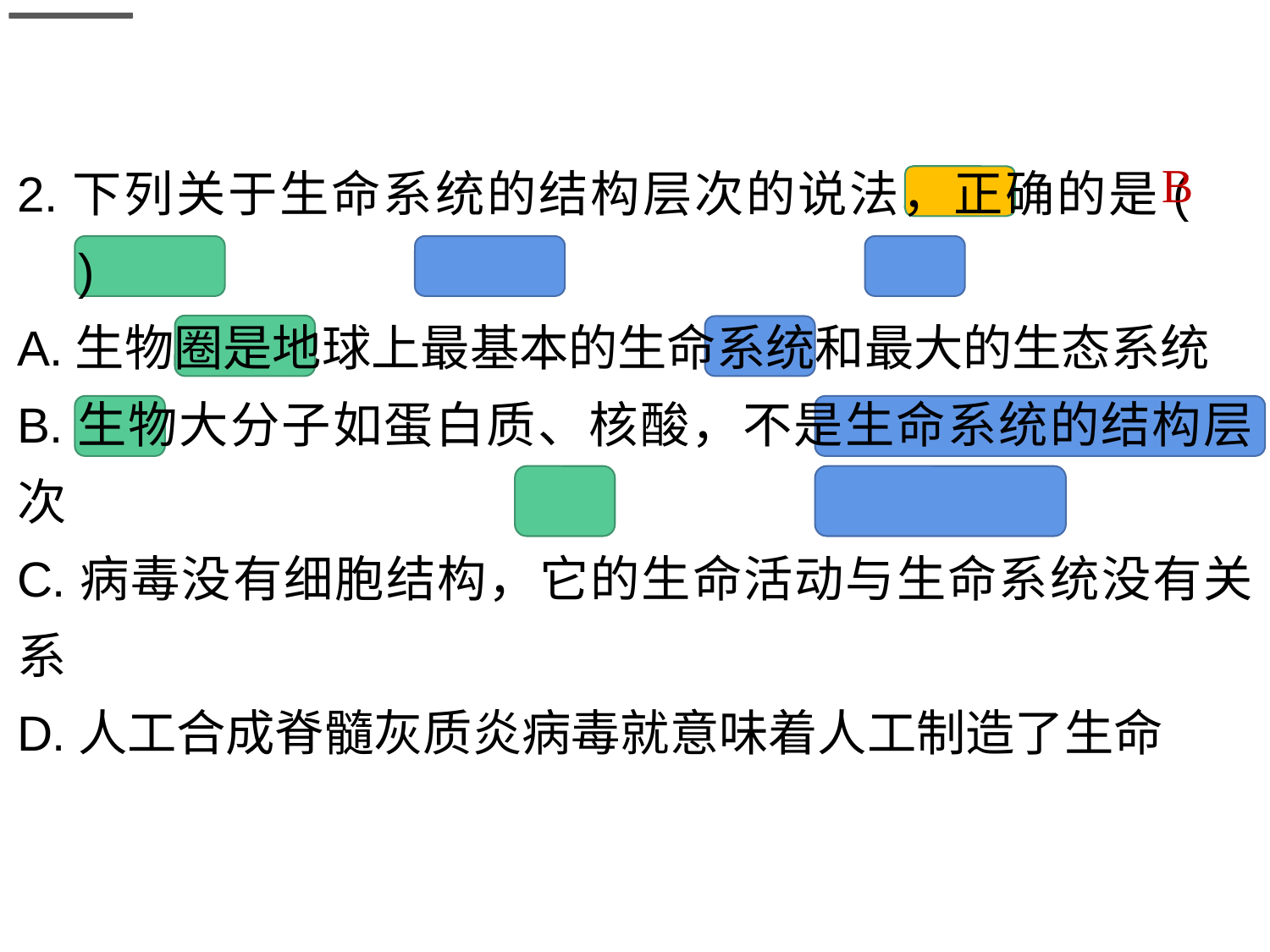

2.下列关于生命系统的结构层次的说法，正确的是(　　)
A.生物圈是地球上最基本的生命系统和最大的生态系统
B.生物大分子如蛋白质、核酸，不是生命系统的结构层次
C.病毒没有细胞结构，它的生命活动与生命系统没有关系
D.人工合成脊髓灰质炎病毒就意味着人工制造了生命

B